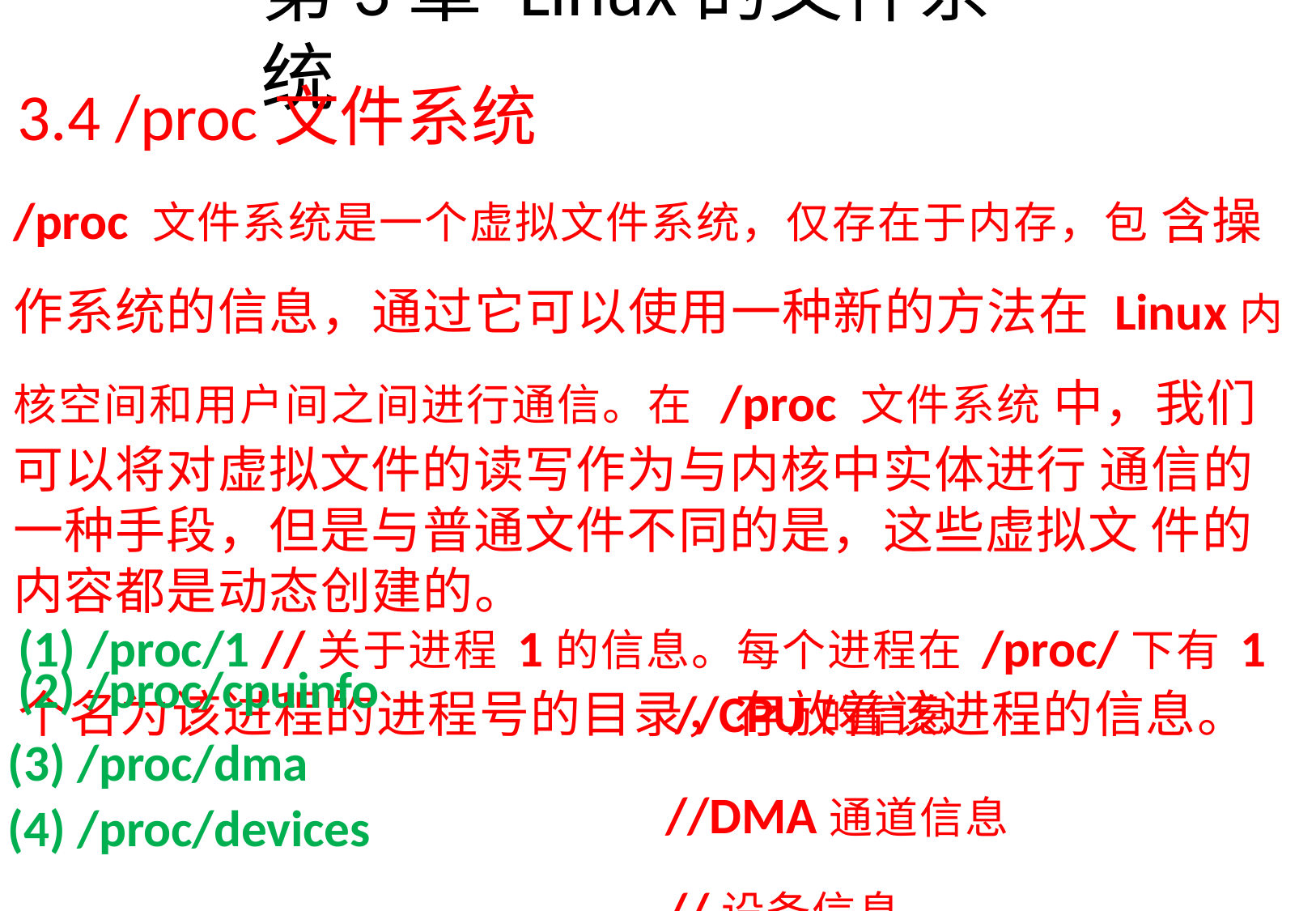

# 第3章Linux的文件系统
3.4 /proc文件系统
/proc 文件系统是一个虚拟文件系统，仅存在于内存，包 含操作系统的信息，通过它可以使用一种新的方法在 Linux内核空间和用户间之间进行通信。在 /proc 文件系统 中，我们可以将对虚拟文件的读写作为与内核中实体进行 通信的一种手段，但是与普通文件不同的是，这些虚拟文 件的内容都是动态创建的。
(1) /proc/1 //关于进程1的信息。每个进程在/proc/下有1
个名为该进程的进程号的目录，存放着该进程的信息。
/proc/cpuinfo
/proc/dma
/proc/devices
……
//CPU的信息
//DMA通道信息
//设备信息